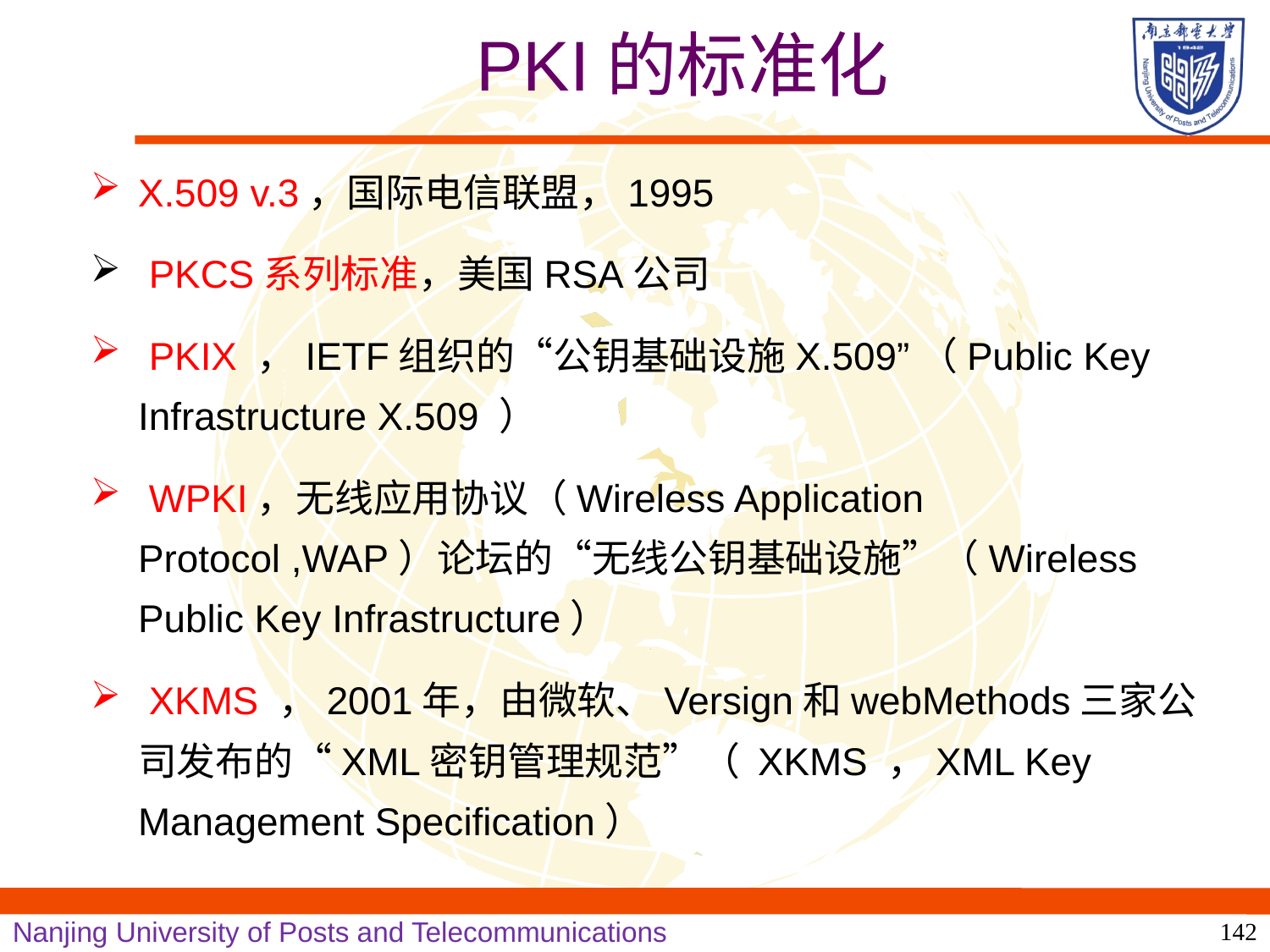

PKI的标准化
X.509 v.3，国际电信联盟，1995
 PKCS系列标准，美国RSA公司
 PKIX ，IETF组织的“公钥基础设施X.509”（Public Key Infrastructure X.509 ）
 WPKI，无线应用协议（Wireless Application Protocol ,WAP）论坛的“无线公钥基础设施”（Wireless Public Key Infrastructure）
 XKMS ，2001年，由微软、Versign和webMethods三家公司发布的“XML密钥管理规范”（ XKMS ，XML Key Management Specification）
142